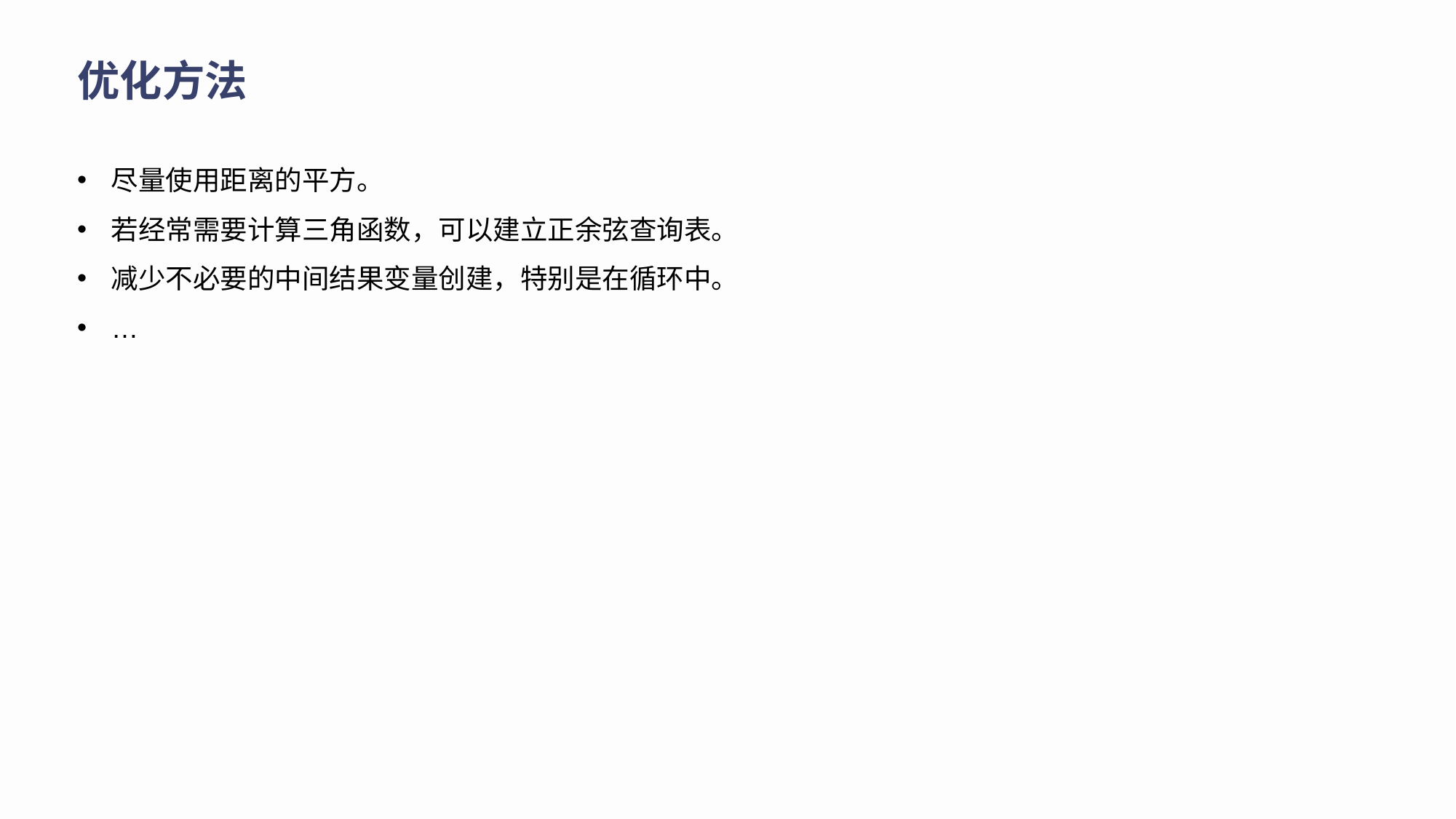

优化方法
尽量使用距离的平方。
若经常需要计算三角函数，可以建立正余弦查询表。
减少不必要的中间结果变量创建，特别是在循环中。
…